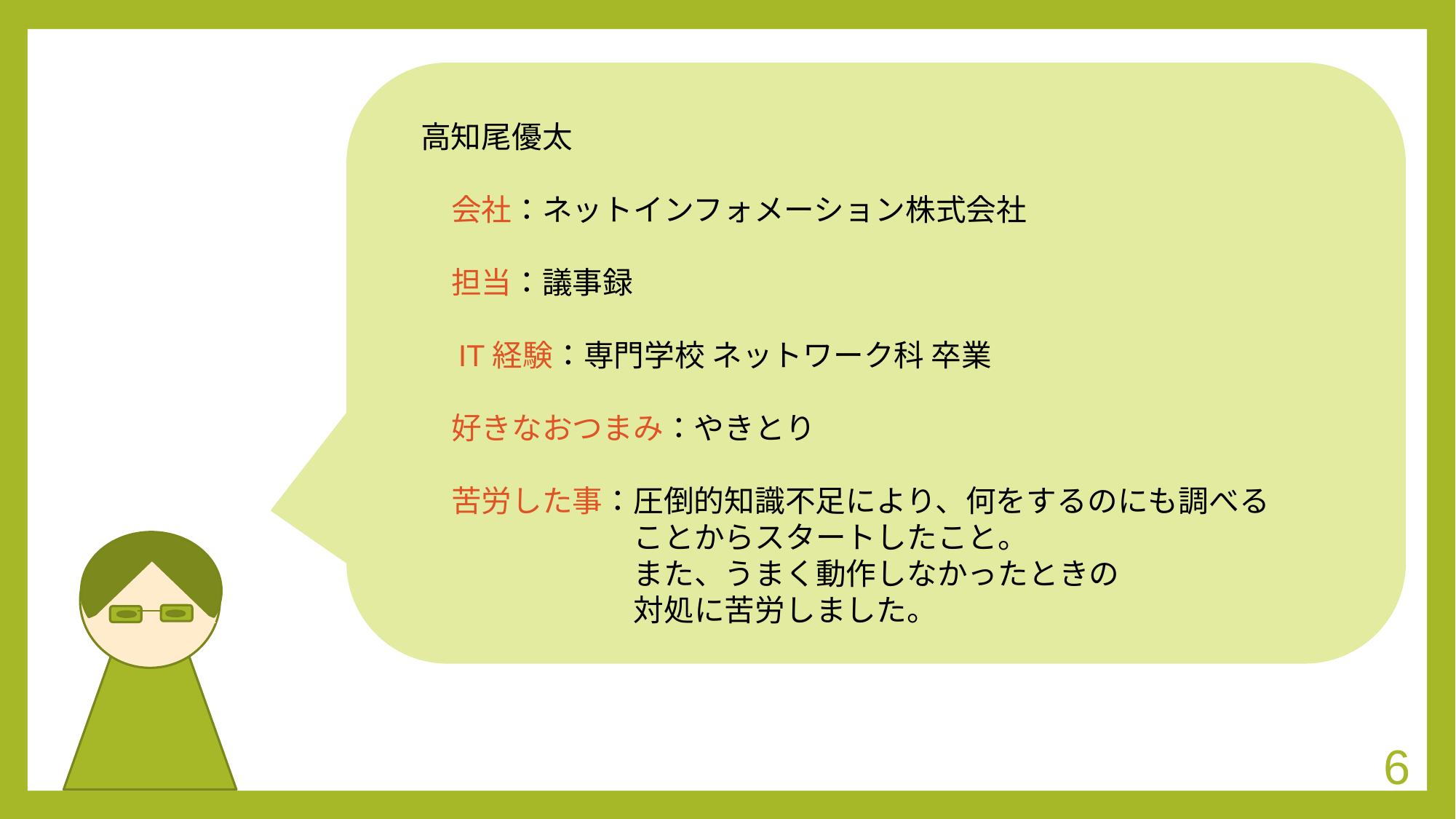

高知尾優太

　会社：ネットインフォメーション株式会社

　担当：議事録

　IT経験：専門学校 ネットワーク科 卒業

　好きなおつまみ：やきとり

　苦労した事：圧倒的知識不足により、何をするのにも調べる
　　　　　　　ことからスタートしたこと。
　　　　　　　また、うまく動作しなかったときの
　　　　　　　対処に苦労しました。

6